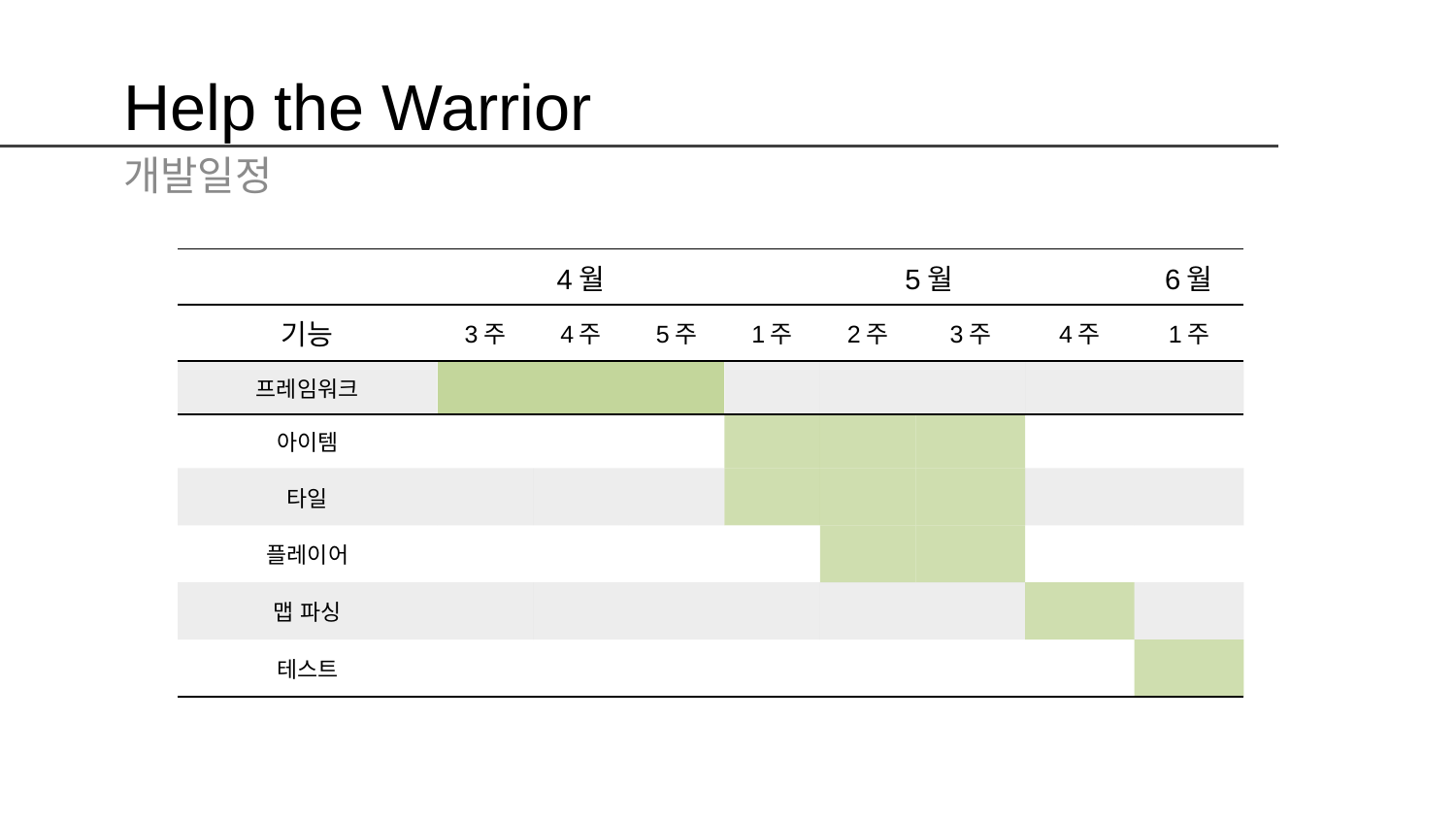

Help the Warrior
개발일정
|  | 4월 |  |  | 5월 |  |  |  | 6월 |
| --- | --- | --- | --- | --- | --- | --- | --- | --- |
| 기능 | 3주 | 4주 | 5주 | 1주 | 2주 | 3주 | 4주 | 1주 |
| 프레임워크 |  |  |  |  |  |  |  |  |
| 아이템 |  |  |  |  |  |  |  |  |
| 타일 |  |  |  |  |  |  |  |  |
| 플레이어 |  |  |  |  |  |  |  |  |
| 맵 파싱 |  |  |  |  |  |  |  |  |
| 테스트 |  |  |  |  |  |  |  |  |